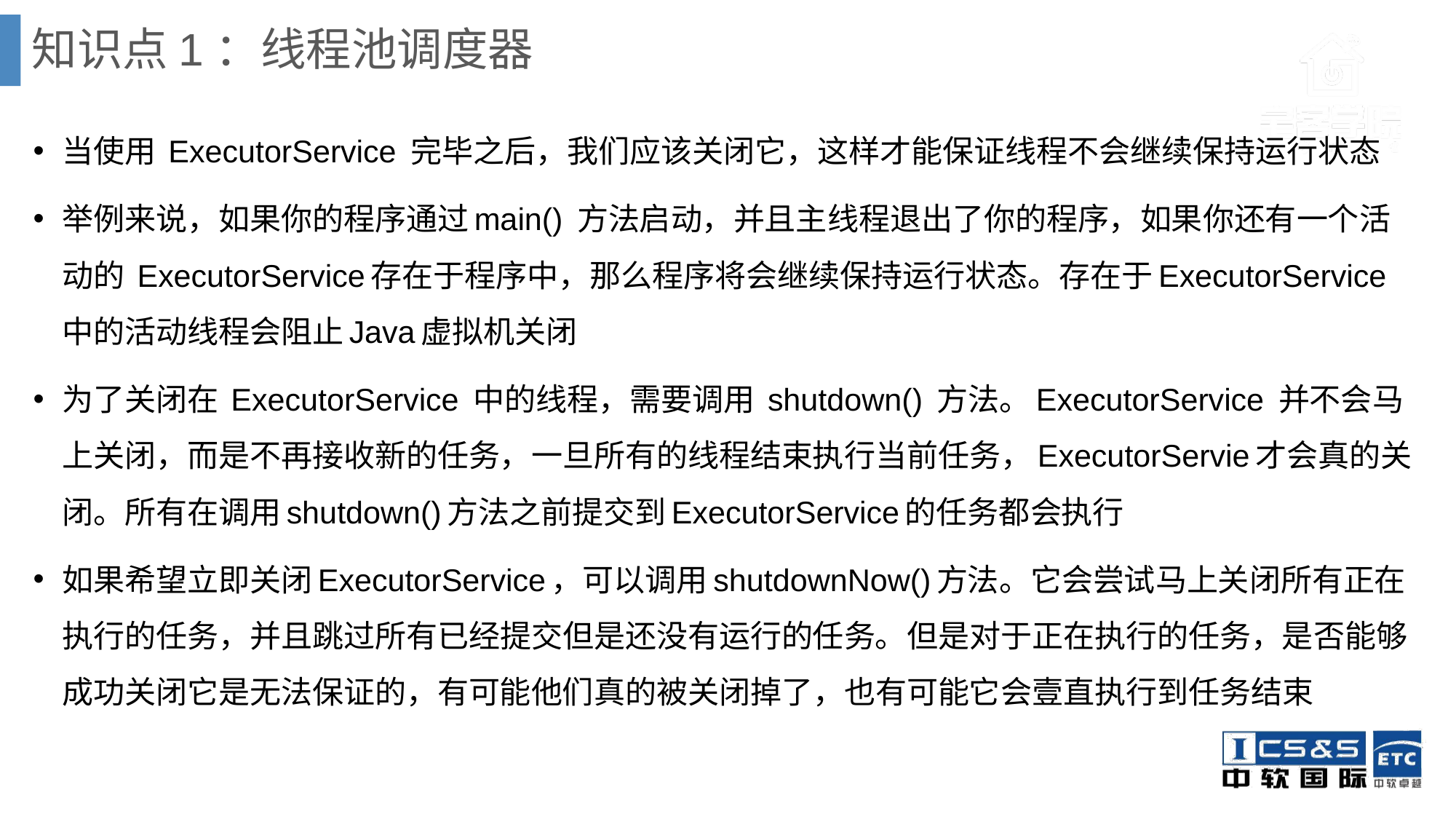

# 知识点1：线程池调度器
当使用 ExecutorService 完毕之后，我们应该关闭它，这样才能保证线程不会继续保持运行状态
举例来说，如果你的程序通过main() 方法启动，并且主线程退出了你的程序，如果你还有一个活动的 ExecutorService存在于程序中，那么程序将会继续保持运行状态。存在于ExecutorService中的活动线程会阻止Java虚拟机关闭
为了关闭在 ExecutorService 中的线程，需要调用 shutdown() 方法。ExecutorService 并不会马上关闭，而是不再接收新的任务，一旦所有的线程结束执行当前任务，ExecutorServie才会真的关闭。所有在调用shutdown()方法之前提交到ExecutorService的任务都会执行
如果希望立即关闭ExecutorService，可以调用shutdownNow()方法。它会尝试马上关闭所有正在执行的任务，并且跳过所有已经提交但是还没有运行的任务。但是对于正在执行的任务，是否能够成功关闭它是无法保证的，有可能他们真的被关闭掉了，也有可能它会壹直执行到任务结束